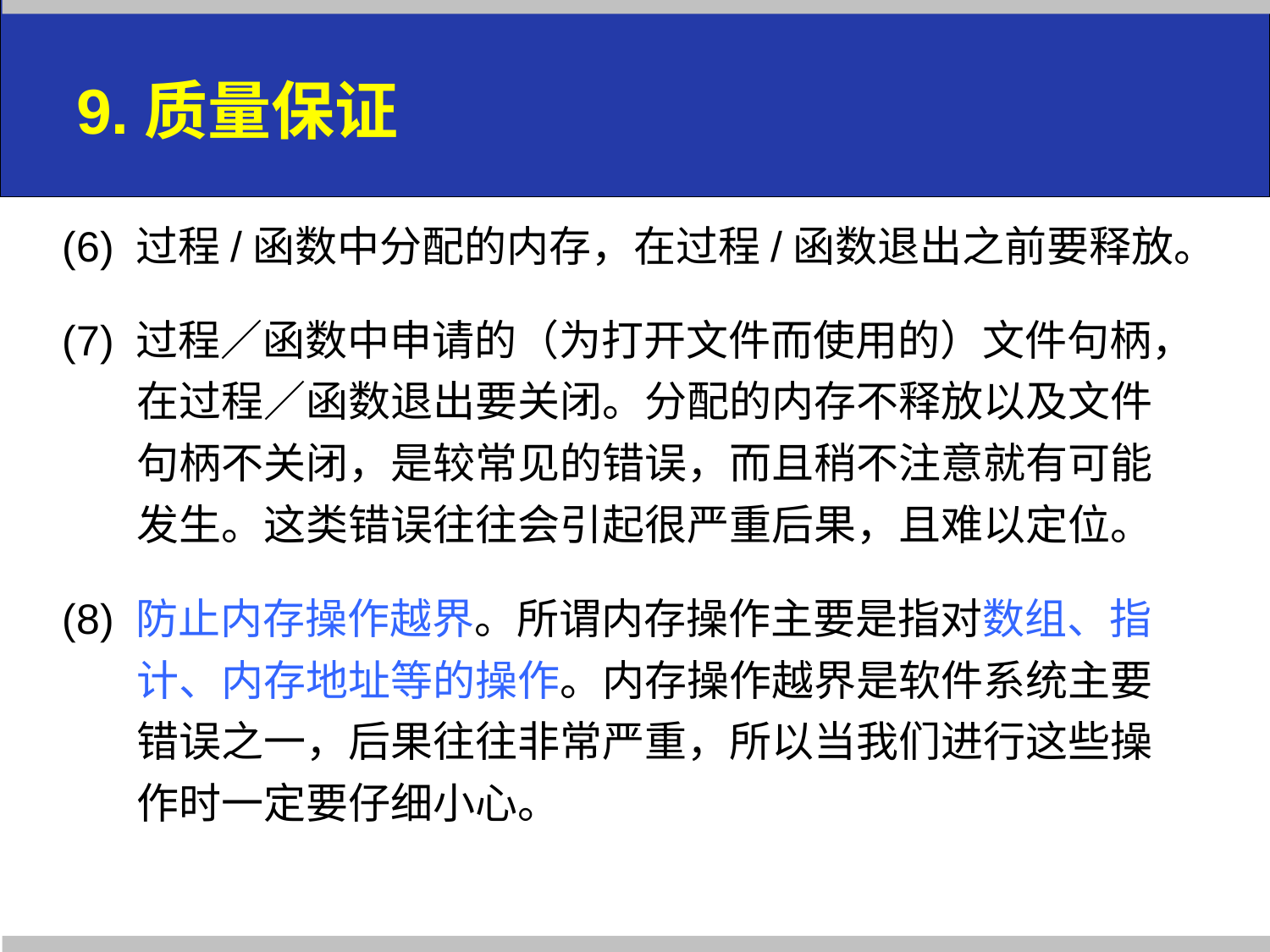

# 9.质量保证
(6) 过程/函数中分配的内存，在过程/函数退出之前要释放。
(7) 过程／函数中申请的（为打开文件而使用的）文件句柄，在过程／函数退出要关闭。分配的内存不释放以及文件句柄不关闭，是较常见的错误，而且稍不注意就有可能发生。这类错误往往会引起很严重后果，且难以定位。
(8) 防止内存操作越界。所谓内存操作主要是指对数组、指计、内存地址等的操作。内存操作越界是软件系统主要错误之一，后果往往非常严重，所以当我们进行这些操作时一定要仔细小心。

701